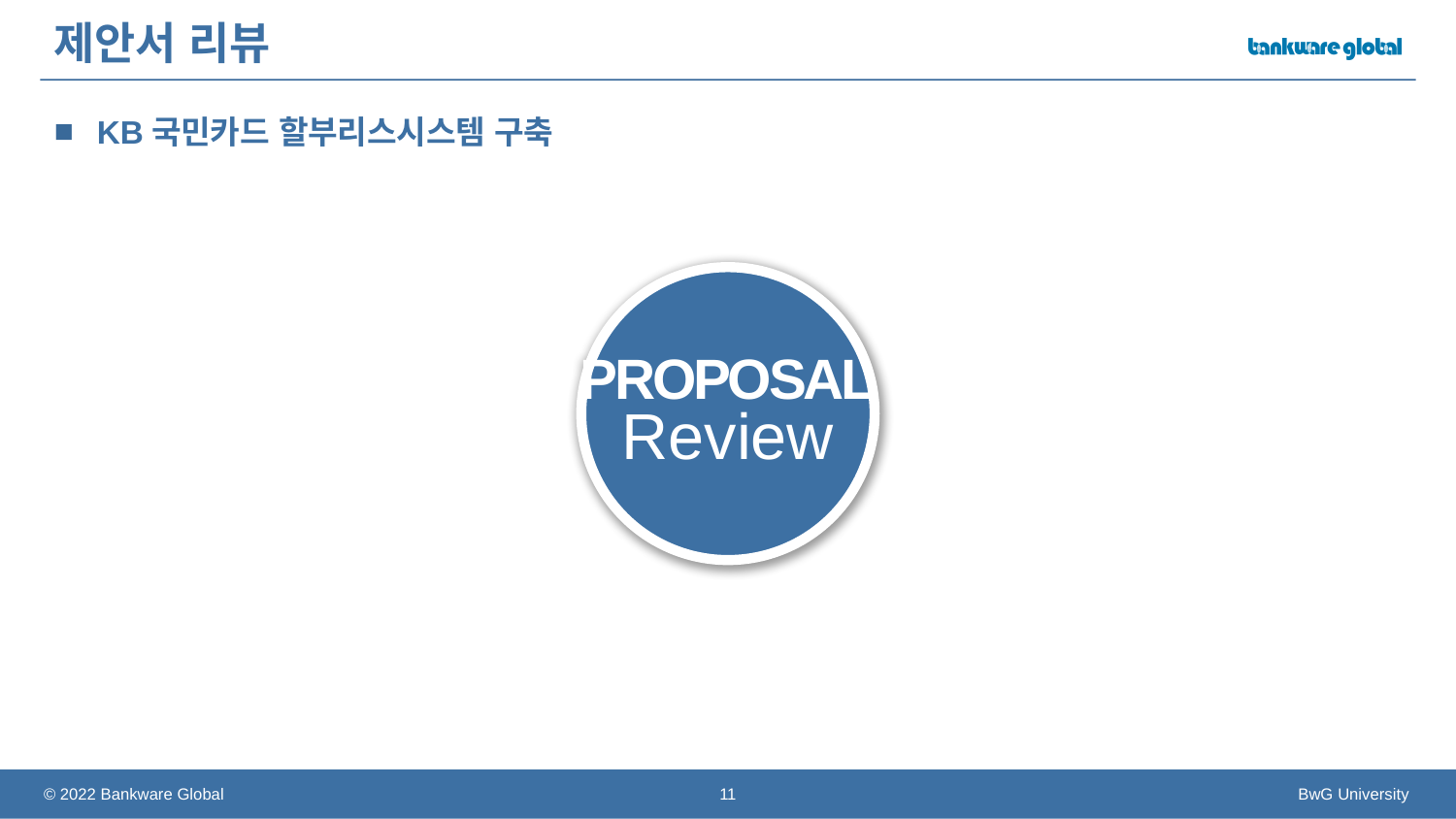

# 제안서 리뷰
KB국민카드 할부리스시스템 구축
PROPOSAL
Review
11